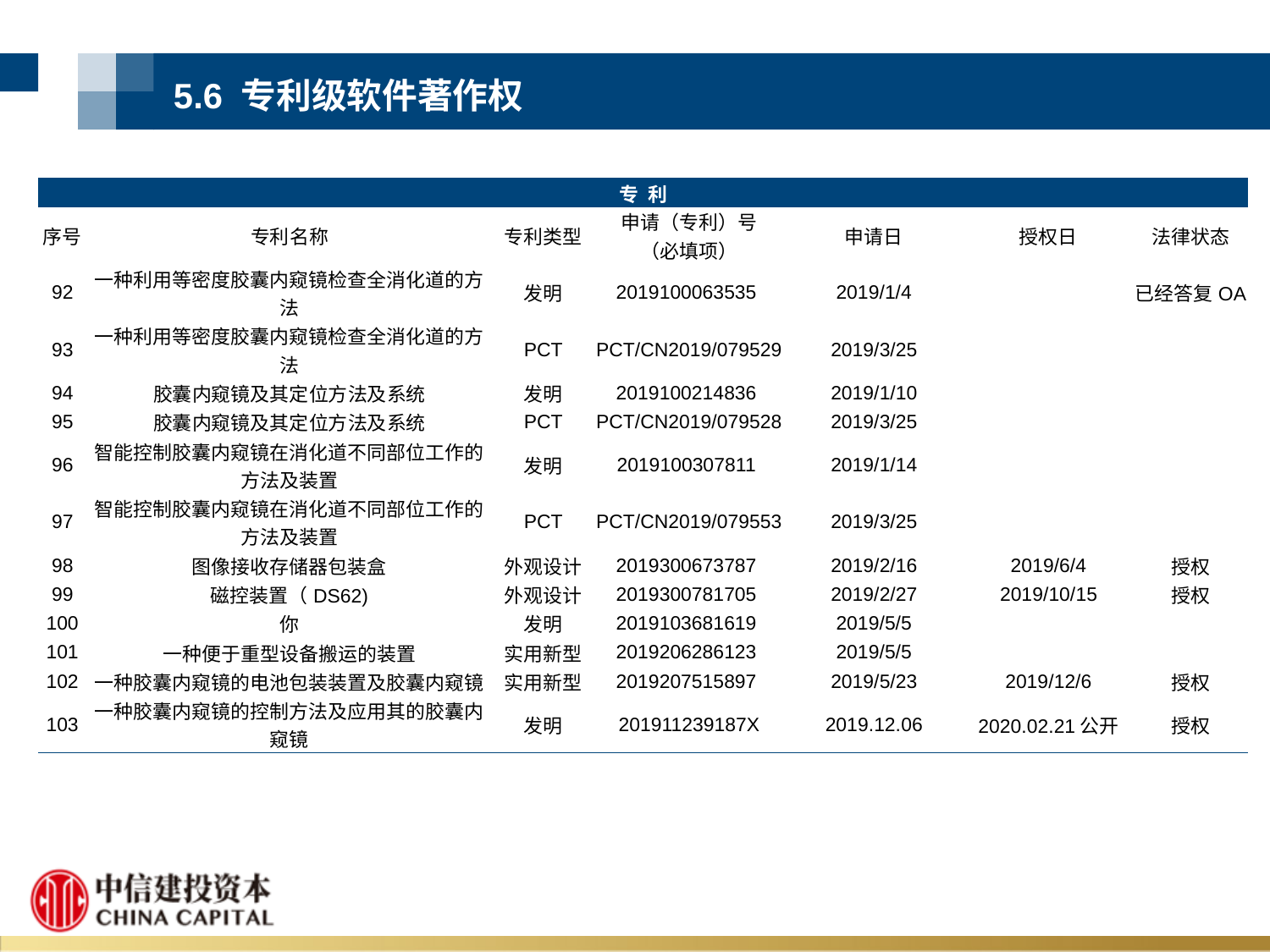

5.6 专利级软件著作权
| 专 利 |  |  |  |  |  |  |
| --- | --- | --- | --- | --- | --- | --- |
| 序号 | 专利名称 | 专利类型 | 申请（专利）号 （必填项） | 申请日 | 授权日 | 法律状态 |
| 92 | 一种利用等密度胶囊内窥镜检查全消化道的方法 | 发明 | 2019100063535 | 2019/1/4 |  | 已经答复OA |
| 93 | 一种利用等密度胶囊内窥镜检查全消化道的方法 | PCT | PCT/CN2019/079529 | 2019/3/25 |  |  |
| 94 | 胶囊内窥镜及其定位方法及系统 | 发明 | 2019100214836 | 2019/1/10 |  |  |
| 95 | 胶囊内窥镜及其定位方法及系统 | PCT | PCT/CN2019/079528 | 2019/3/25 |  |  |
| 96 | 智能控制胶囊内窥镜在消化道不同部位工作的方法及装置 | 发明 | 2019100307811 | 2019/1/14 |  |  |
| 97 | 智能控制胶囊内窥镜在消化道不同部位工作的方法及装置 | PCT | PCT/CN2019/079553 | 2019/3/25 |  |  |
| 98 | 图像接收存储器包装盒 | 外观设计 | 2019300673787 | 2019/2/16 | 2019/6/4 | 授权 |
| 99 | 磁控装置（DS62) | 外观设计 | 2019300781705 | 2019/2/27 | 2019/10/15 | 授权 |
| 100 | 你 | 发明 | 2019103681619 | 2019/5/5 |  |  |
| 101 | 一种便于重型设备搬运的装置 | 实用新型 | 2019206286123 | 2019/5/5 |  |  |
| 102 | 一种胶囊内窥镜的电池包装装置及胶囊内窥镜 | 实用新型 | 2019207515897 | 2019/5/23 | 2019/12/6 | 授权 |
| 103 | 一种胶囊内窥镜的控制方法及应用其的胶囊内窥镜 | 发明 | 201911239187X | 2019.12.06 | 2020.02.21公开 | 授权 |